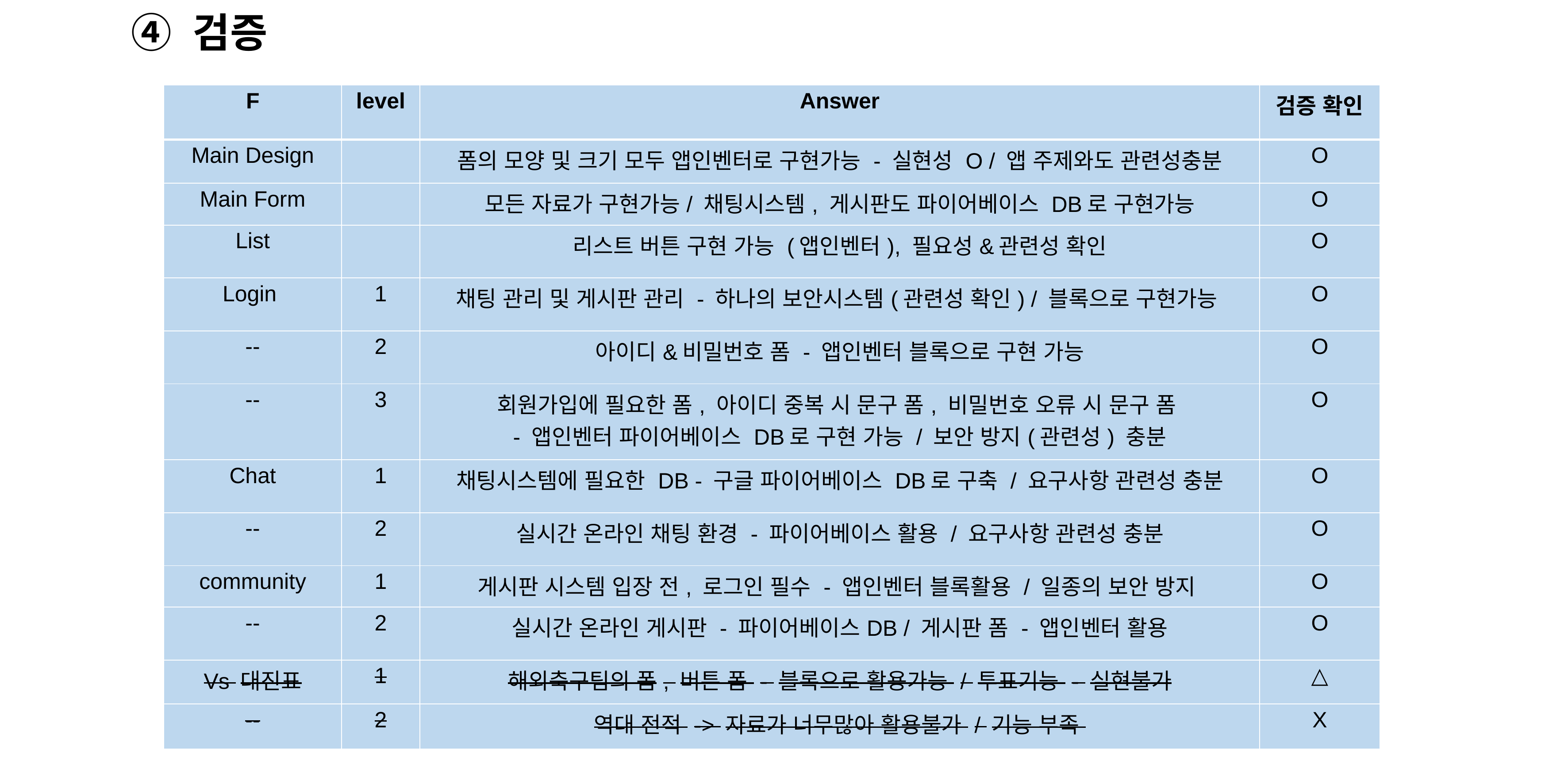

# ④ 검증
| F | level | Answer | 검증 확인 |
| --- | --- | --- | --- |
| Main Design |  | 폼의 모양 및 크기 모두 앱인벤터로 구현가능 - 실현성 O / 앱 주제와도 관련성충분 | O |
| Main Form |  | 모든 자료가 구현가능/ 채팅시스템, 게시판도 파이어베이스 DB로 구현가능 | O |
| List |  | 리스트 버튼 구현 가능 (앱인벤터), 필요성&관련성 확인 | O |
| Login | 1 | 채팅 관리 및 게시판 관리 - 하나의 보안시스템(관련성 확인) / 블록으로 구현가능 | O |
| -- | 2 | 아이디&비밀번호 폼 - 앱인벤터 블록으로 구현 가능 | O |
| -- | 3 | 회원가입에 필요한 폼, 아이디 중복 시 문구 폼, 비밀번호 오류 시 문구 폼 - 앱인벤터 파이어베이스 DB로 구현 가능 / 보안 방지(관련성) 충분 | O |
| Chat | 1 | 채팅시스템에 필요한 DB - 구글 파이어베이스 DB로 구축 / 요구사항 관련성 충분 | O |
| -- | 2 | 실시간 온라인 채팅 환경 - 파이어베이스 활용 / 요구사항 관련성 충분 | O |
| community | 1 | 게시판 시스템 입장 전, 로그인 필수 - 앱인벤터 블록활용 / 일종의 보안 방지 | O |
| -- | 2 | 실시간 온라인 게시판 - 파이어베이스DB / 게시판 폼 - 앱인벤터 활용 | O |
| Vs 대진표 | 1 | 해외축구팀의 폼, 버튼 폼 - 블록으로 활용가능 / 투표기능 - 실현불가 | △ |
| -- | 2 | 역대 전적 -> 자료가 너무많아 활용불가 / 기능 부족 | X |